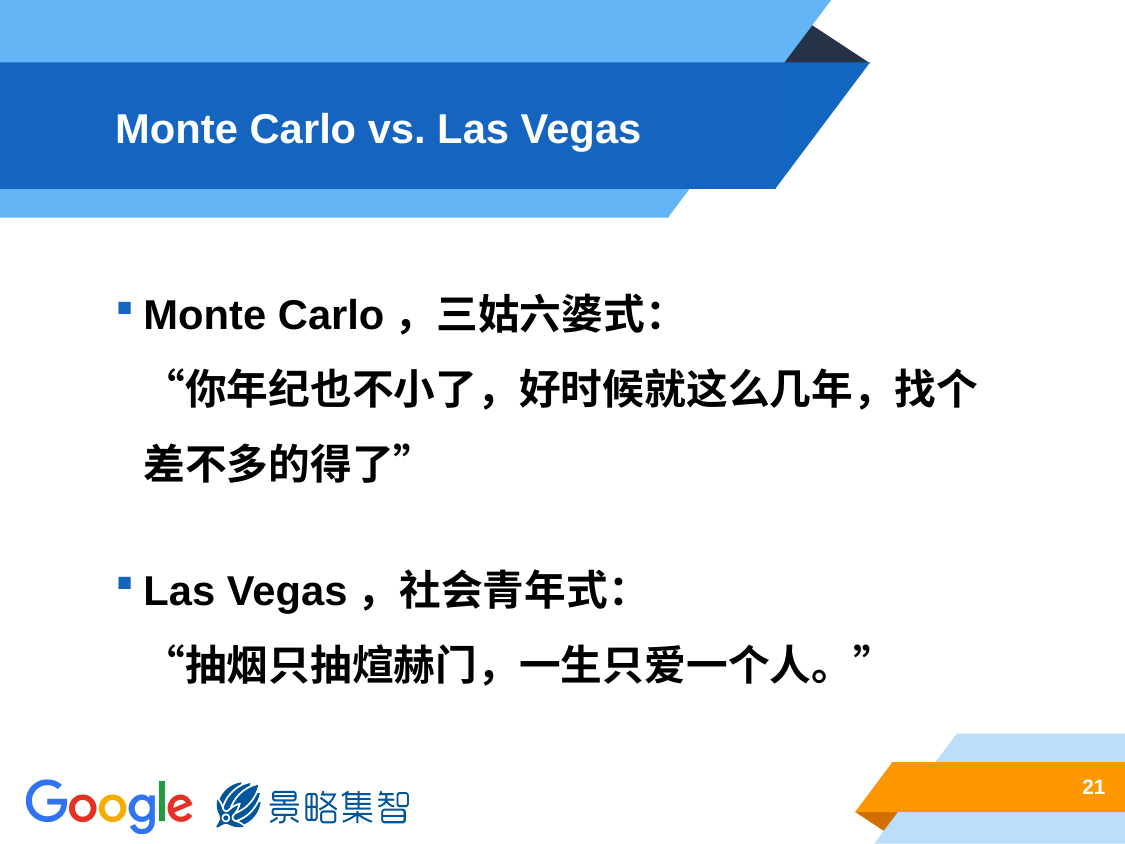

# Monte Carlo vs. Las Vegas
Monte Carlo，三姑六婆式：
“你年纪也不小了，好时候就这么几年，找个差不多的得了”
Las Vegas，社会青年式：
“抽烟只抽煊赫门，一生只爱一个人。”
21